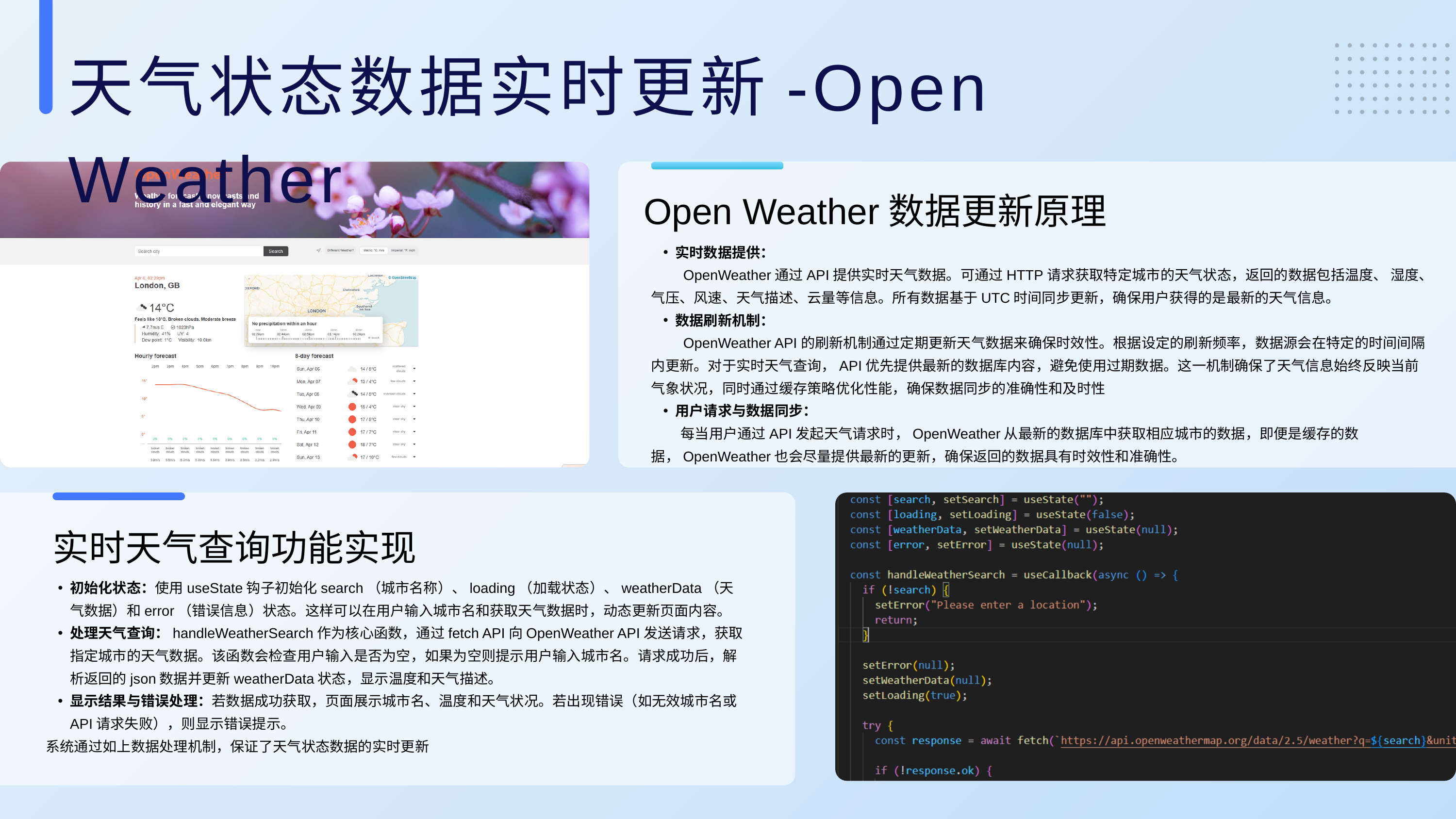

天气状态数据实时更新-Open Weather

Open Weather数据更新原理
实时数据提供：
        OpenWeather通过API提供实时天气数据。可通过HTTP请求获取特定城市的天气状态，返回的数据包括温度、 湿度、气压、风速、天气描述、云量等信息。所有数据基于UTC时间同步更新，确保用户获得的是最新的天气信息。
数据刷新机制：
        OpenWeather API的刷新机制通过定期更新天气数据来确保时效性。根据设定的刷新频率，数据源会在特定的时间间隔内更新。对于实时天气查询，API优先提供最新的数据库内容，避免使用过期数据。这一机制确保了天气信息始终反映当前气象状况，同时通过缓存策略优化性能，确保数据同步的准确性和及时性
用户请求与数据同步：
        每当用户通过API发起天气请求时，OpenWeather从最新的数据库中获取相应城市的数据，即便是缓存的数据，OpenWeather也会尽量提供最新的更新，确保返回的数据具有时效性和准确性。

实时天气查询功能实现
初始化状态：使用useState钩子初始化search（城市名称）、loading（加载状态）、weatherData（天气数据）和error（错误信息）状态。这样可以在用户输入城市名和获取天气数据时，动态更新页面内容。
处理天气查询：handleWeatherSearch作为核心函数，通过fetch API向OpenWeather API发送请求，获取指定城市的天气数据。该函数会检查用户输入是否为空，如果为空则提示用户输入城市名。请求成功后，解析返回的json数据并更新weatherData状态，显示温度和天气描述。
显示结果与错误处理：若数据成功获取，页面展示城市名、温度和天气状况。若出现错误（如无效城市名或API请求失败），则显示错误提示。
系统通过如上数据处理机制，保证了天气状态数据的实时更新